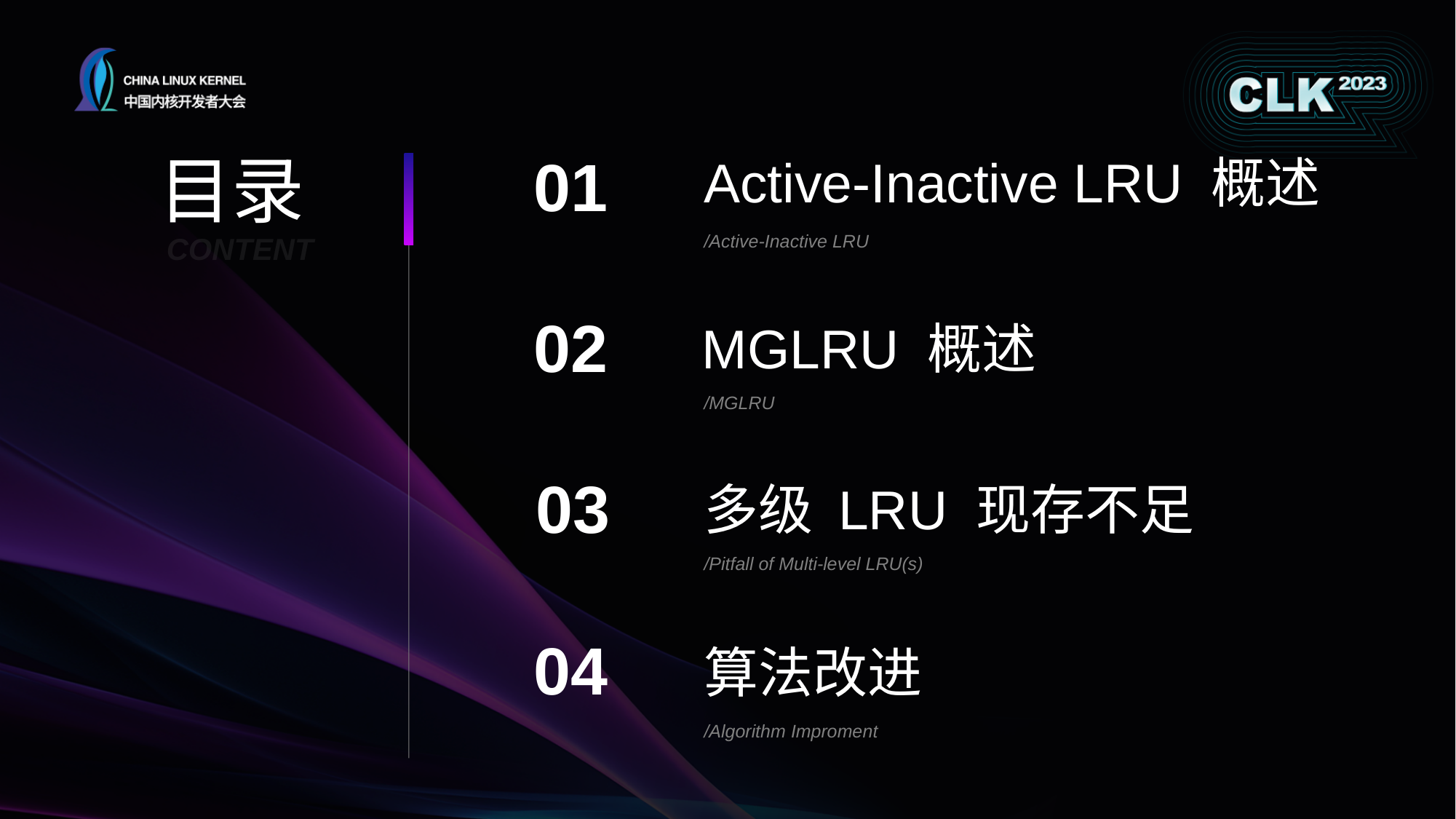

目录
01
Active-Inactive LRU 概述

CONTENT
/Active-Inactive LRU
02
MGLRU 概述
/MGLRU
03
多级 LRU 现存不足
/Pitfall of Multi-level LRU(s)
04
算法改进
/Algorithm Improment